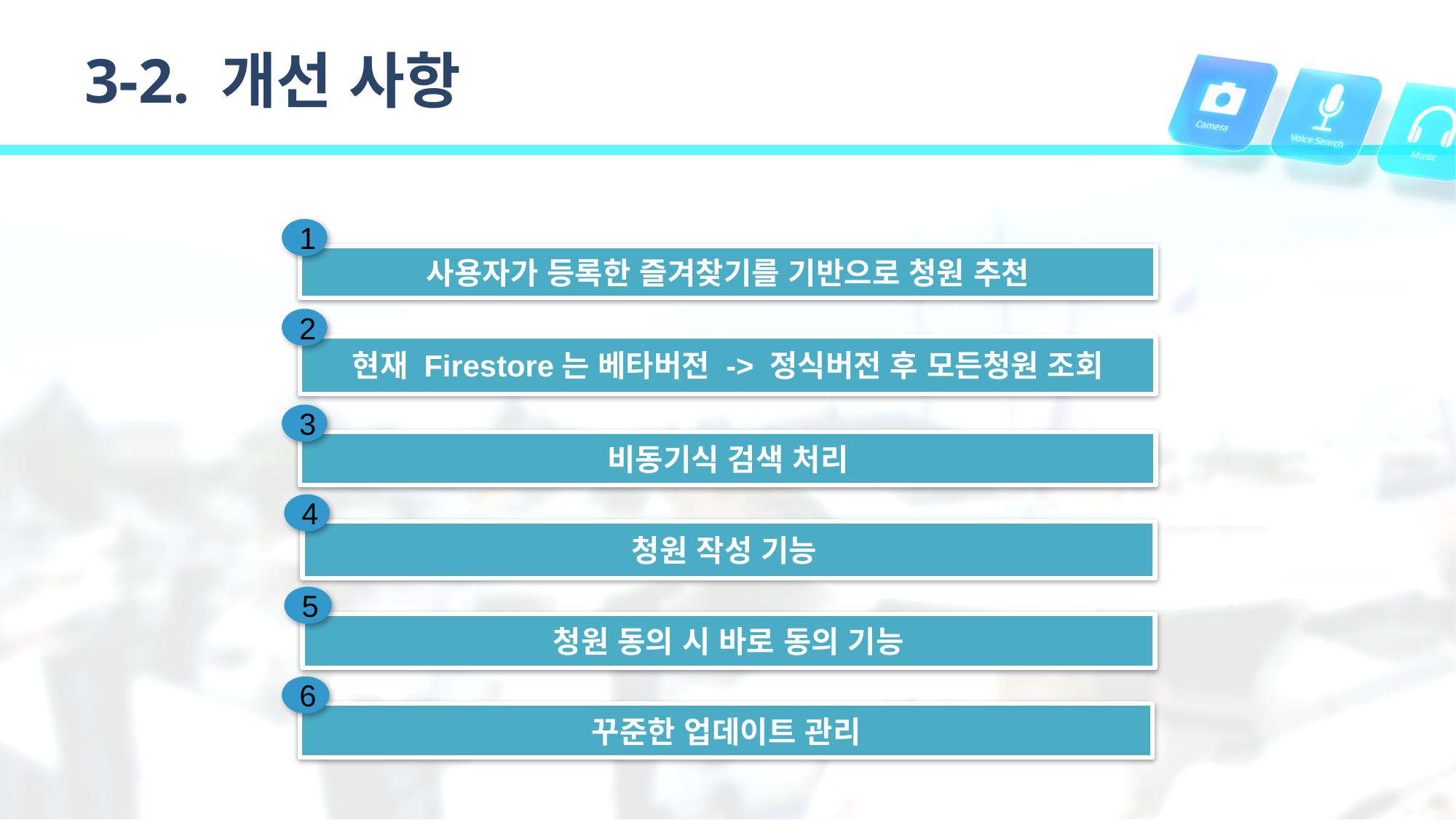

# 3-2. 개선 사항
1
사용자가 등록한 즐겨찾기를 기반으로 청원 추천
2
현재 Firestore는 베타버전 -> 정식버전 후 모든청원 조회
3
비동기식 검색 처리
4
청원 작성 기능
5
청원 동의 시 바로 동의 기능
6
꾸준한 업데이트 관리